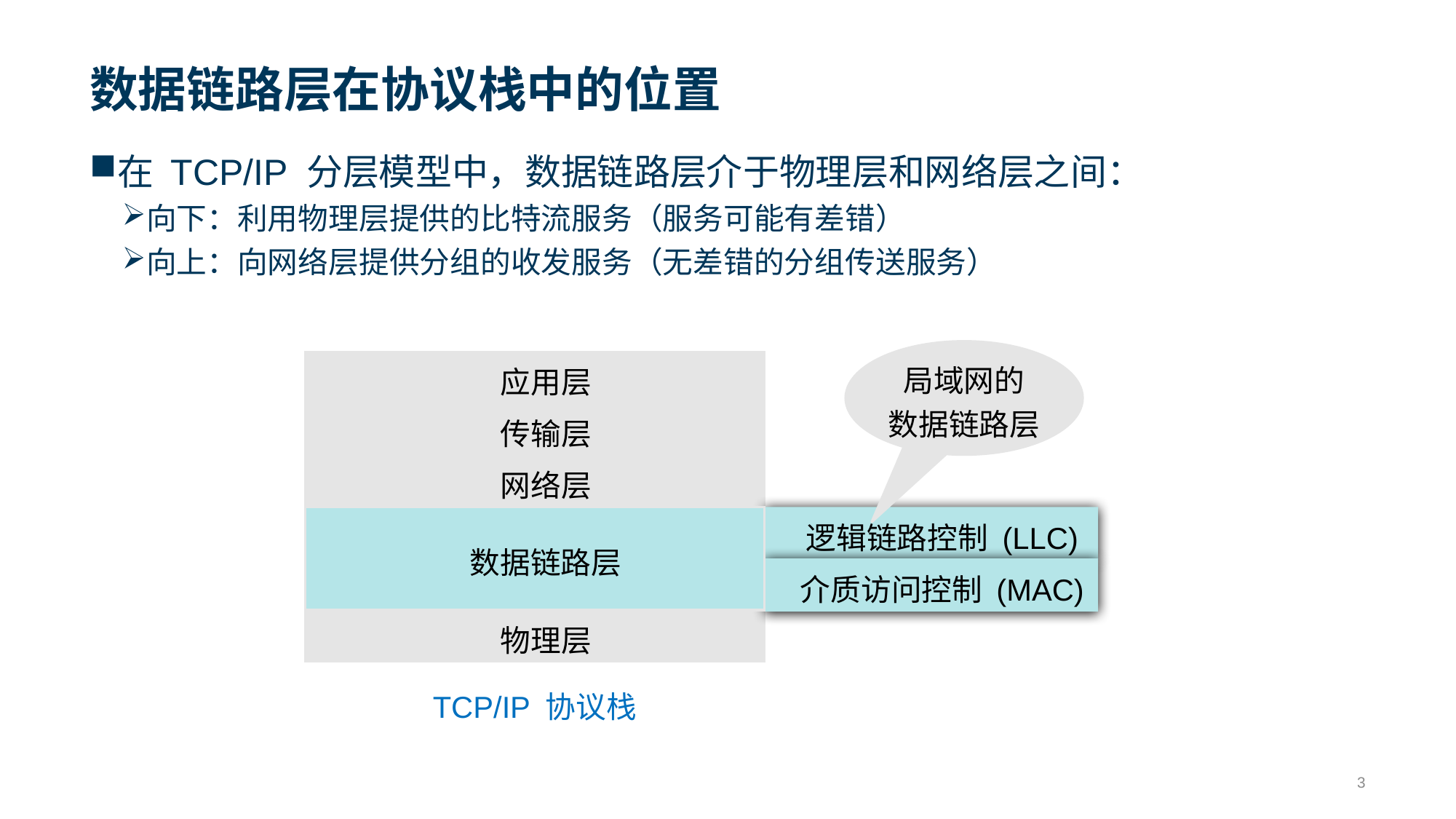

# 数据链路层在协议栈中的位置
在 TCP/IP 分层模型中，数据链路层介于物理层和网络层之间：
向下：利用物理层提供的比特流服务（服务可能有差错）
向上：向网络层提供分组的收发服务（无差错的分组传送服务）

局域网的
数据链路层
应用层
传输层
网络层
物理层
TCP/IP 协议栈
数据链路层
逻辑链路控制 (LLC)
介质访问控制 (MAC)
3